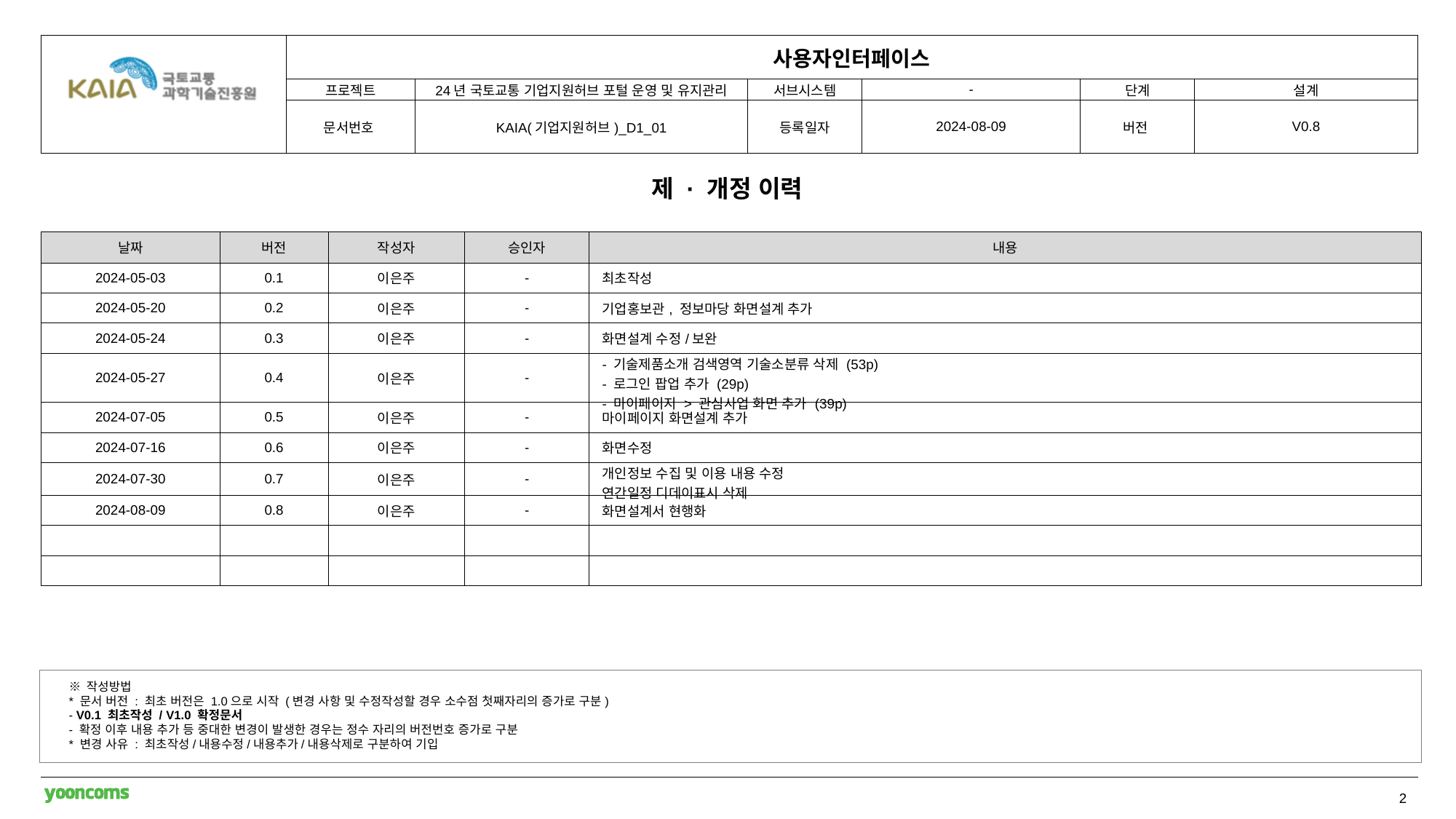

제 · 개정 이력
| 날짜 | 버전 | 작성자 | 승인자 | 내용 |
| --- | --- | --- | --- | --- |
| 2024-05-03 | 0.1 | 이은주 | - | 최초작성 |
| 2024-05-20 | 0.2 | 이은주 | - | 기업홍보관, 정보마당 화면설계 추가 |
| 2024-05-24 | 0.3 | 이은주 | - | 화면설계 수정/보완 |
| 2024-05-27 | 0.4 | 이은주 | - | - 기술제품소개 검색영역 기술소분류 삭제 (53p) - 로그인 팝업 추가 (29p) - 마이페이지 > 관심사업 화면 추가 (39p) |
| 2024-07-05 | 0.5 | 이은주 | - | 마이페이지 화면설계 추가 |
| 2024-07-16 | 0.6 | 이은주 | - | 화면수정 |
| 2024-07-30 | 0.7 | 이은주 | - | 개인정보 수집 및 이용 내용 수정 연간일정 디데이표시 삭제 |
| 2024-08-09 | 0.8 | 이은주 | - | 화면설계서 현행화 |
|  |  |  |  |  |
|  |  |  |  |  |

※ 작성방법
* 문서 버전 : 최초 버전은 1.0으로 시작 (변경 사항 및 수정작성할 경우 소수점 첫째자리의 증가로 구분)
- V0.1 최초작성 / V1.0 확정문서
- 확정 이후 내용 추가 등 중대한 변경이 발생한 경우는 정수 자리의 버전번호 증가로 구분
* 변경 사유 : 최초작성/내용수정/내용추가/내용삭제로 구분하여 기입